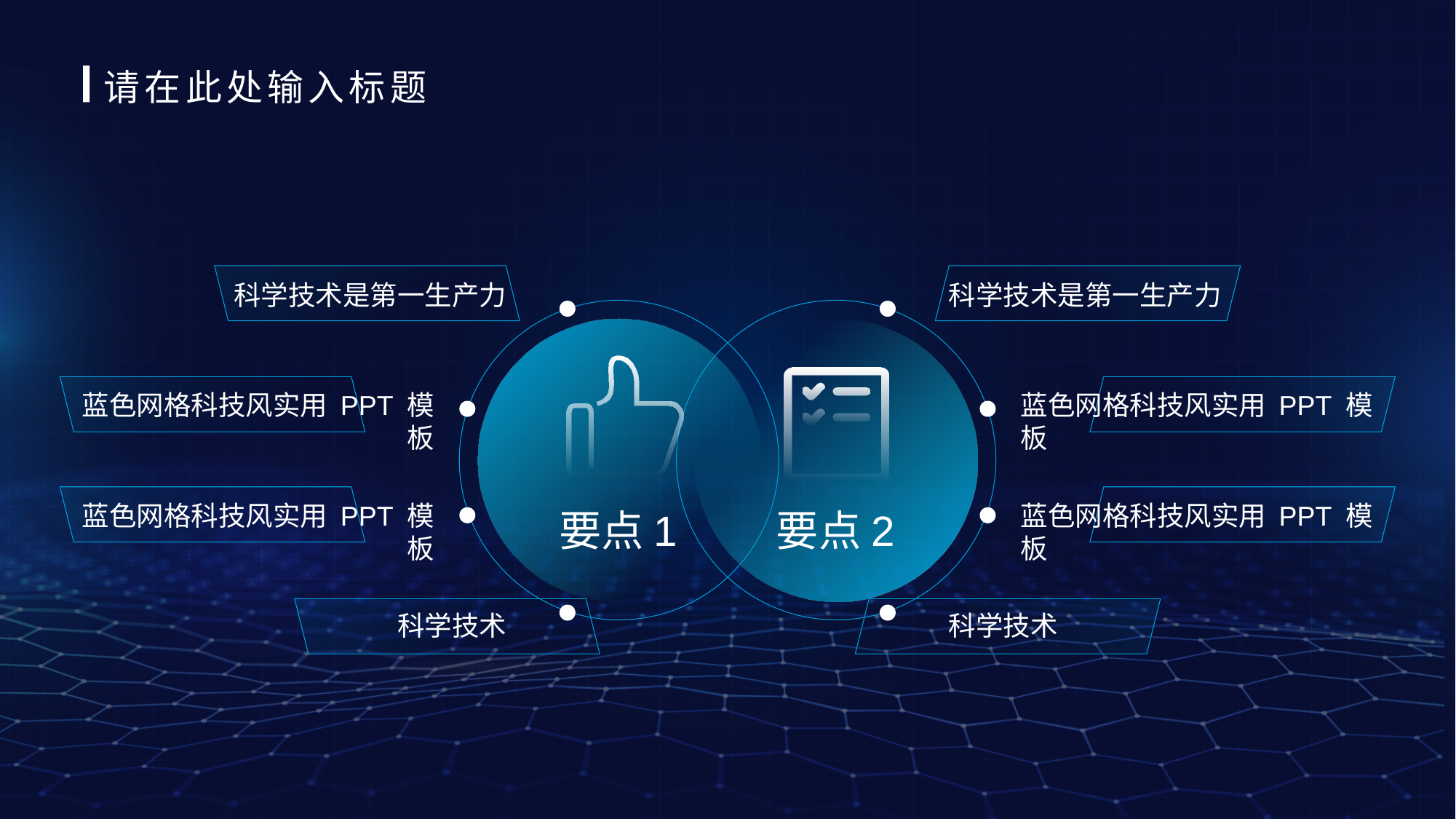

请在此处输入标题

科学技术是第一生产力
科学技术是第一生产力

蓝色网格科技风实用 PPT 模板
蓝色网格科技风实用 PPT 模板

蓝色网格科技风实用 PPT 模板
蓝色网格科技风实用 PPT 模板
要点1
要点2

科学技术
科学技术